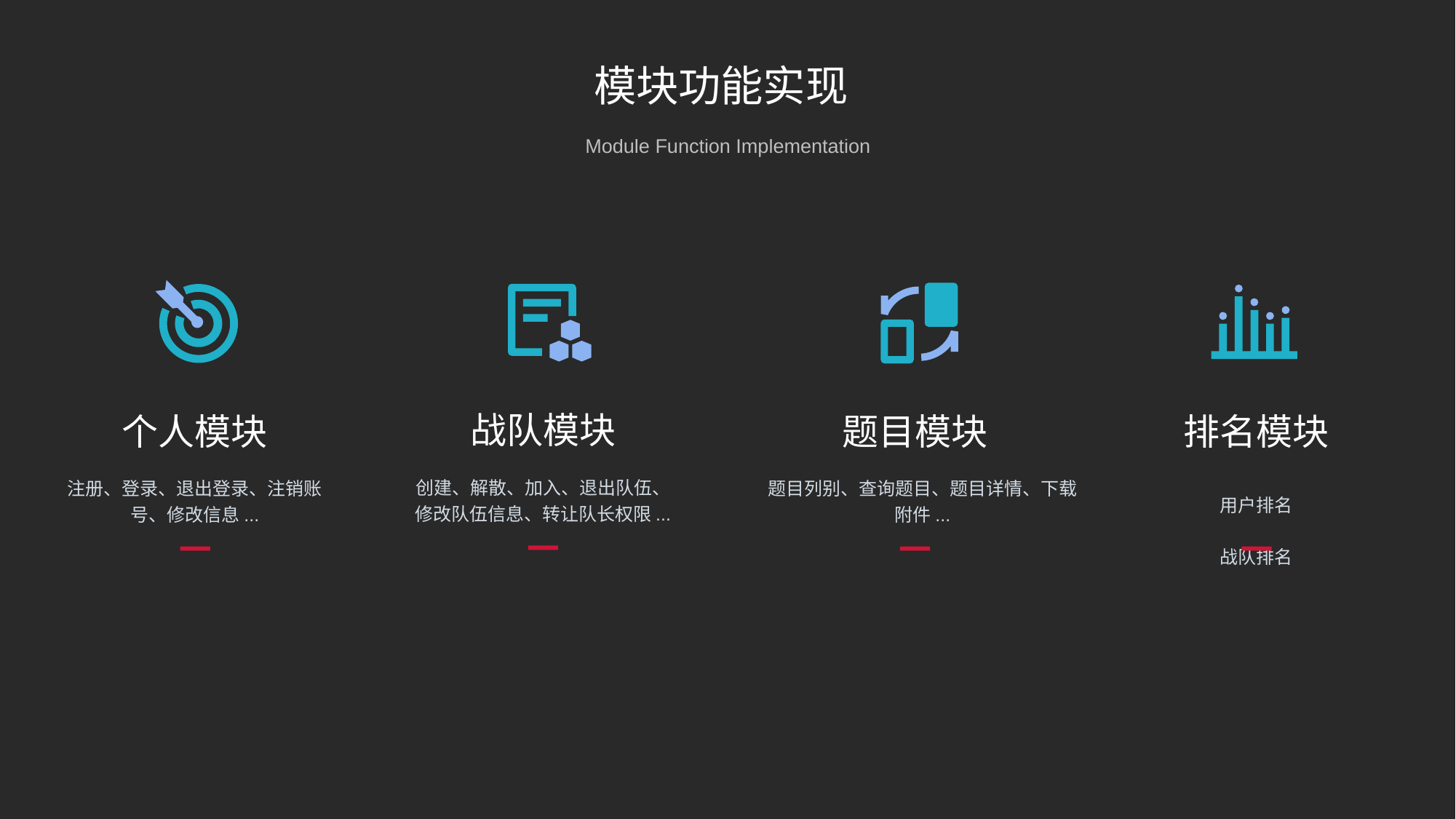

模块功能实现
Module Function Implementation

战队模块
创建、解散、加入、退出队伍、修改队伍信息、转让队长权限...
个人模块
注册、登录、退出登录、注销账号、修改信息...
题目模块
题目列别、查询题目、题目详情、下载附件...
排名模块
用户排名
战队排名